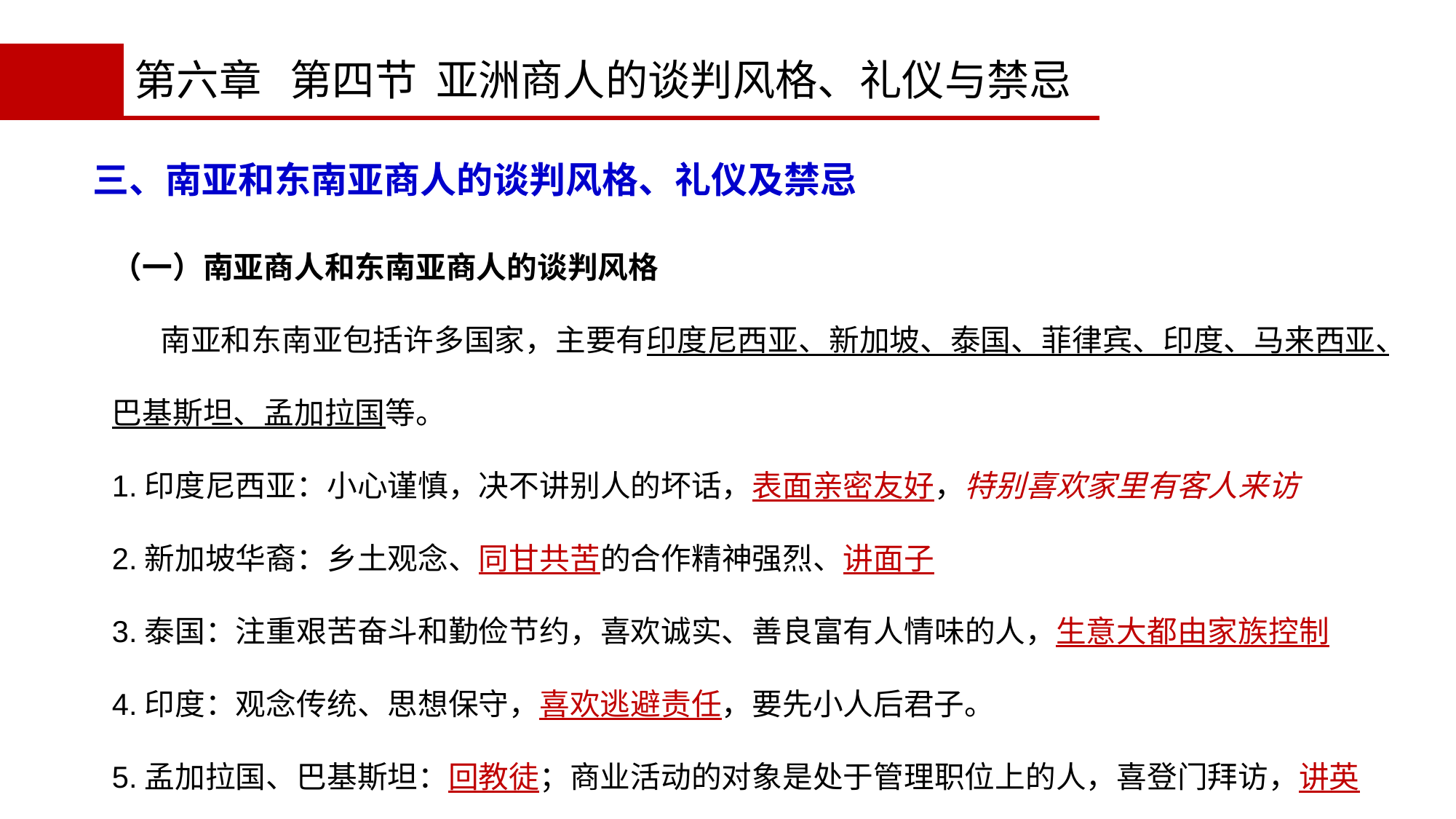

第六章   第四节  亚洲商人的谈判风格、礼仪与禁忌
三、南亚和东南亚商人的谈判风格、礼仪及禁忌
（一）南亚商人和东南亚商人的谈判风格
      南亚和东南亚包括许多国家，主要有印度尼西亚、新加坡、泰国、菲律宾、印度、马来西亚、巴基斯坦、孟加拉国等。
1.印度尼西亚：小心谨慎，决不讲别人的坏话，表面亲密友好，特别喜欢家里有客人来访
2.新加坡华裔：乡土观念、同甘共苦的合作精神强烈、讲面子
3.泰国：注重艰苦奋斗和勤俭节约，喜欢诚实、善良富有人情味的人，生意大都由家族控制
4.印度：观念传统、思想保守，喜欢逃避责任，要先小人后君子。
5.孟加拉国、巴基斯坦：回教徒；商业活动的对象是处于管理职位上的人，喜登门拜访，讲英语